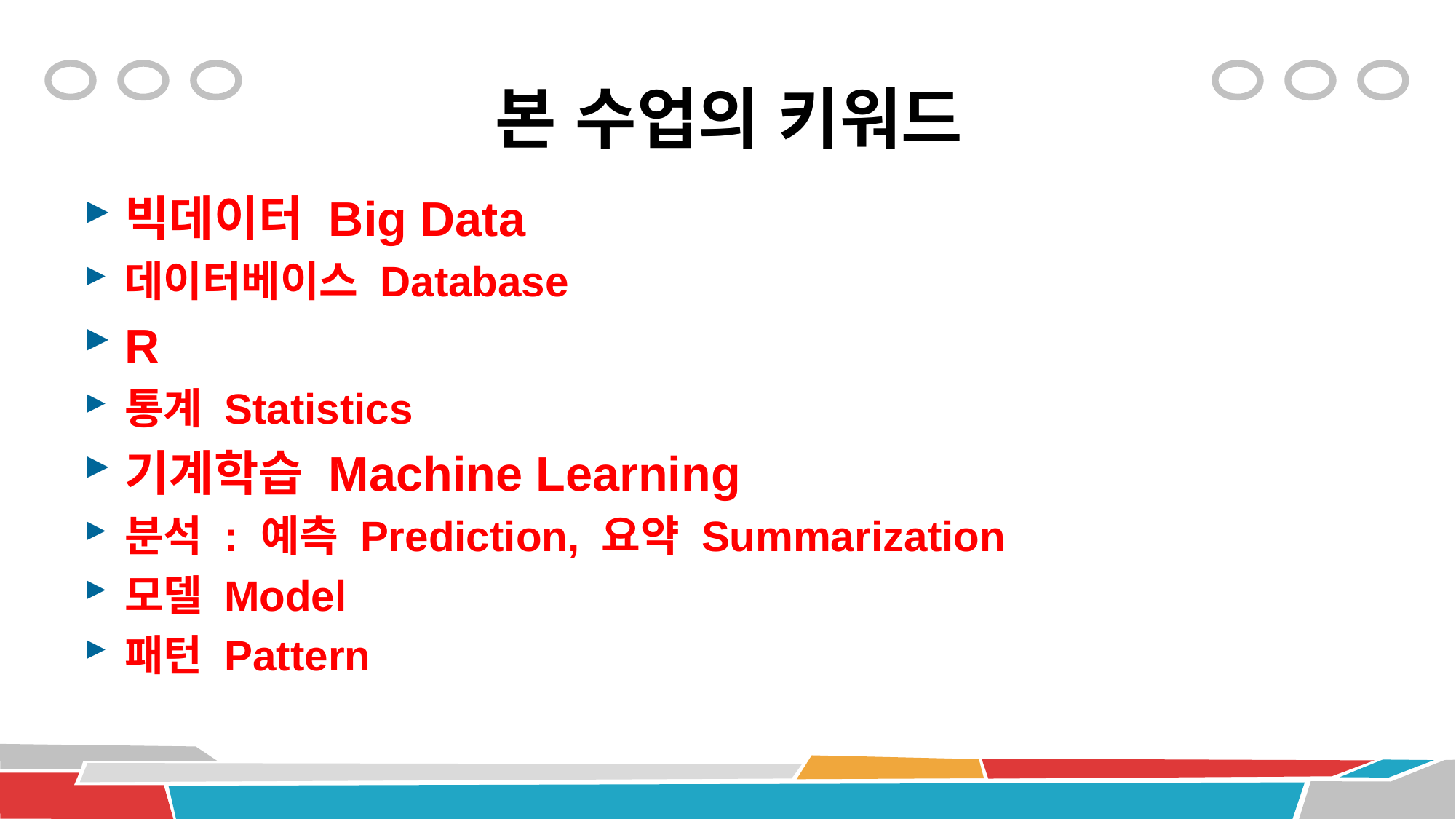

# 본 수업의 키워드
빅데이터 Big Data
데이터베이스 Database
R
통계 Statistics
기계학습 Machine Learning
분석 : 예측 Prediction, 요약 Summarization
모델 Model
패턴 Pattern